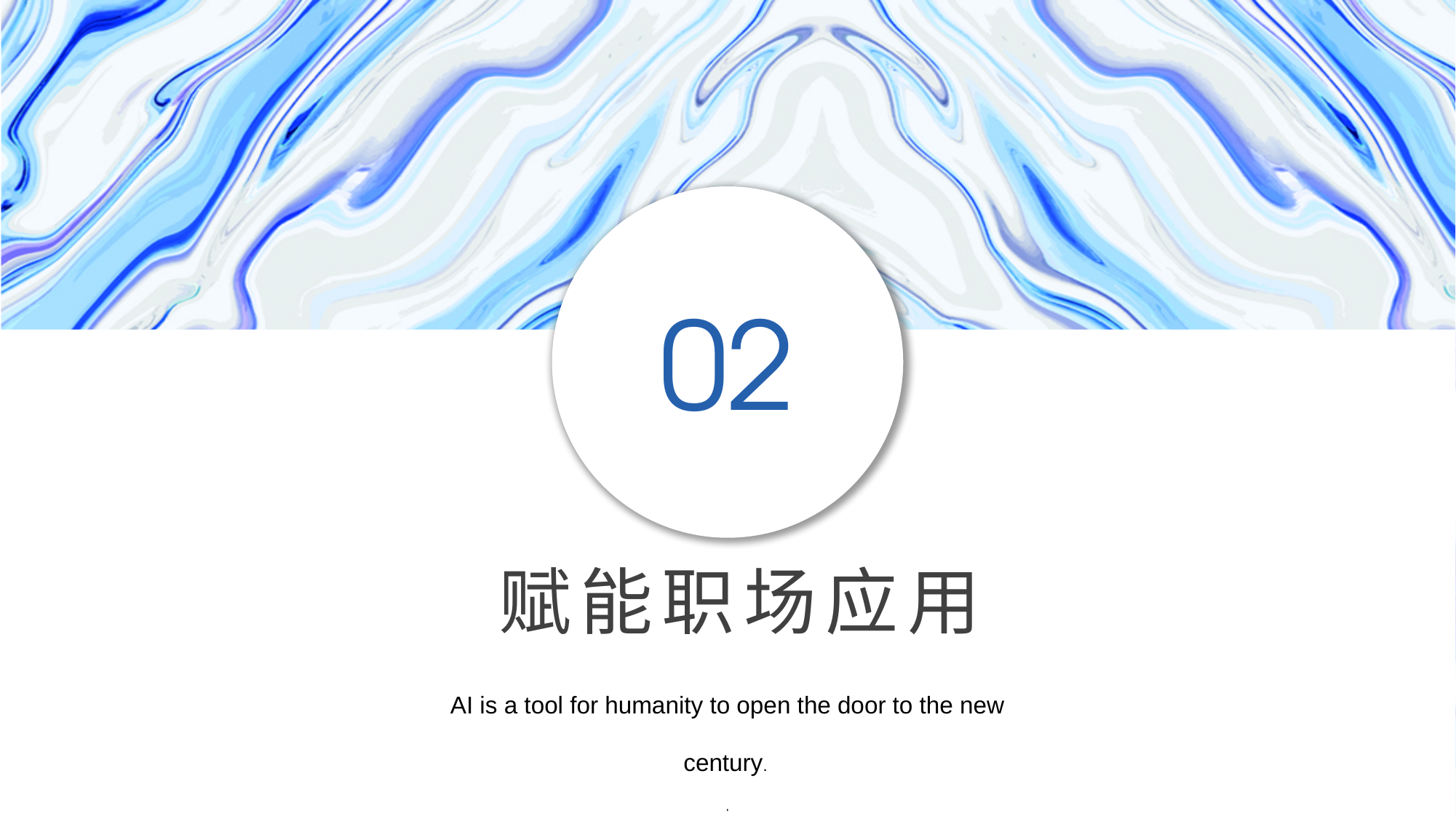

02

赋能职场应用
AI is a tool for humanity to open the door to the new century.
.